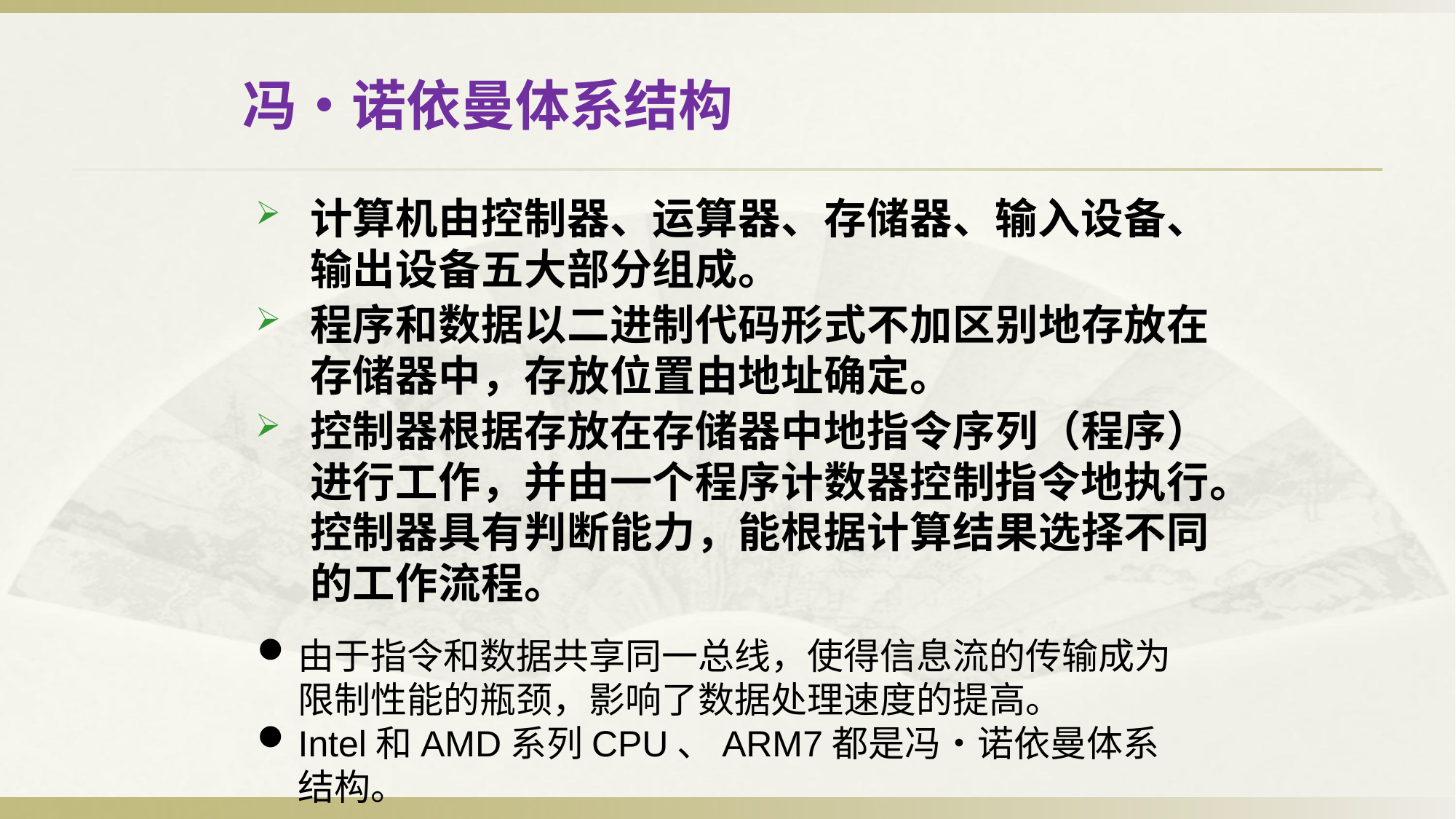

冯•诺依曼体系结构
计算机由控制器、运算器、存储器、输入设备、输出设备五大部分组成。
程序和数据以二进制代码形式不加区别地存放在存储器中，存放位置由地址确定。
控制器根据存放在存储器中地指令序列（程序）进行工作，并由一个程序计数器控制指令地执行。控制器具有判断能力，能根据计算结果选择不同的工作流程。

由于指令和数据共享同一总线，使得信息流的传输成为限制性能的瓶颈，影响了数据处理速度的提高。
Intel和AMD系列CPU、ARM7都是冯•诺依曼体系结构。